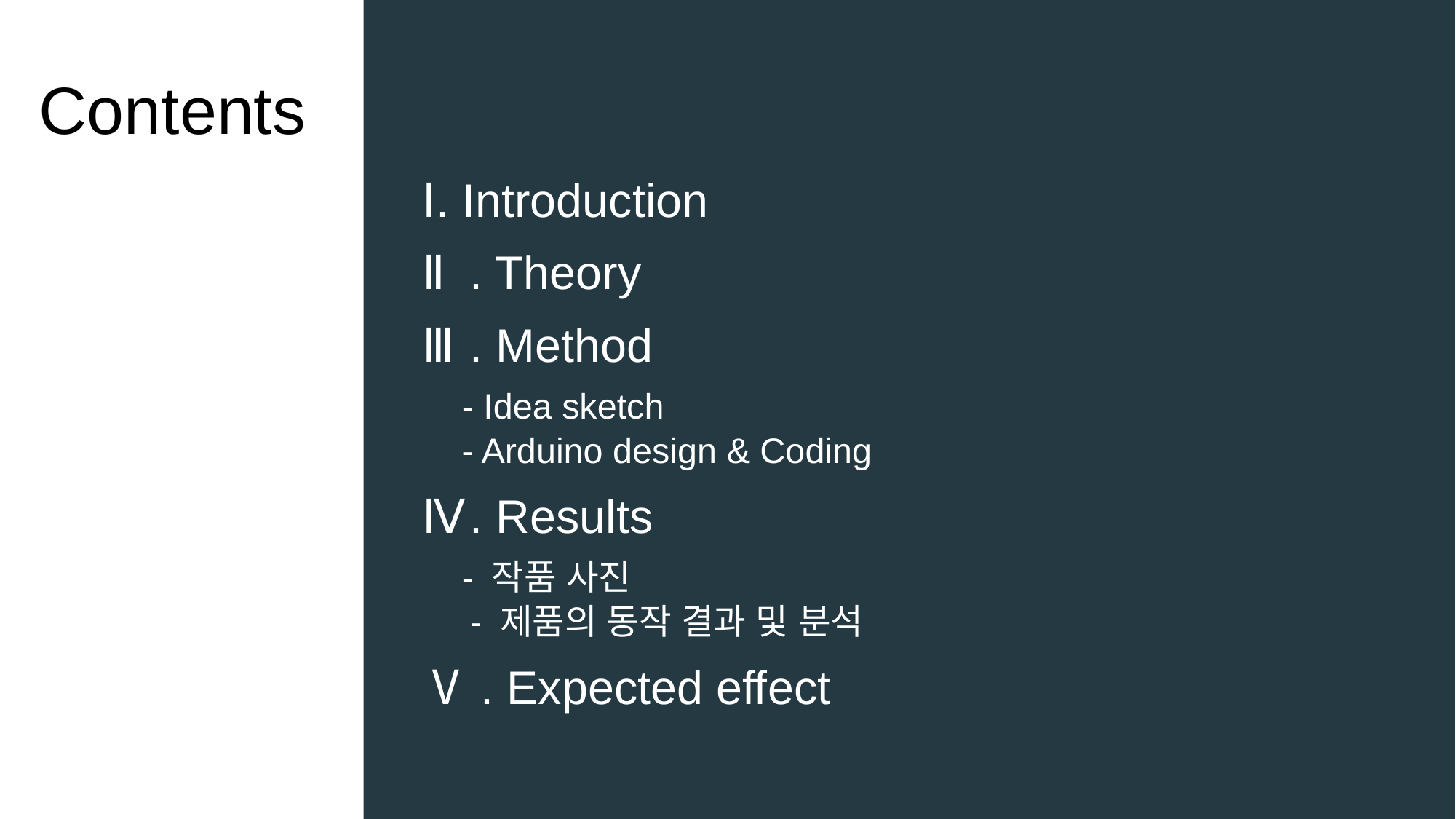

Contents
# Ⅰ. Introduction Ⅱ. Theory Ⅲ. Method - Idea sketch - Arduino design & Coding Ⅳ. Results - 작품 사진 - 제품의 동작 결과 및 분석 Ⅴ. Expected effect